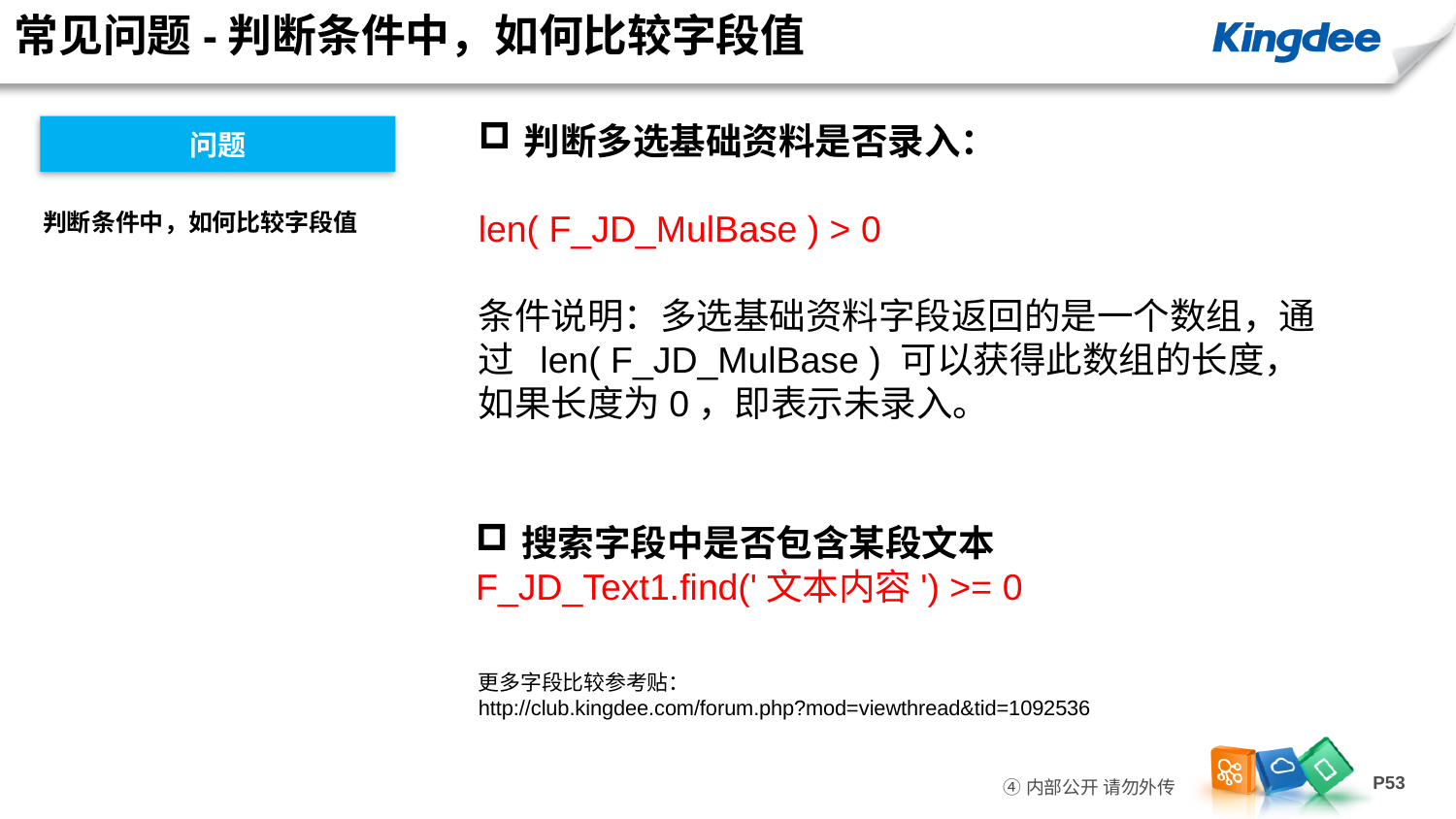

常见问题-判断条件中，如何比较字段值
判断多选基础资料是否录入：

len( F_JD_MulBase ) > 0

条件说明：多选基础资料字段返回的是一个数组，通过  len( F_JD_MulBase ) 可以获得此数组的长度，如果长度为0，即表示未录入。
问题
判断条件中，如何比较字段值

搜索字段中是否包含某段文本
F_JD_Text1.find('文本内容') >= 0
更多字段比较参考贴：
http://club.kingdee.com/forum.php?mod=viewthread&tid=1092536